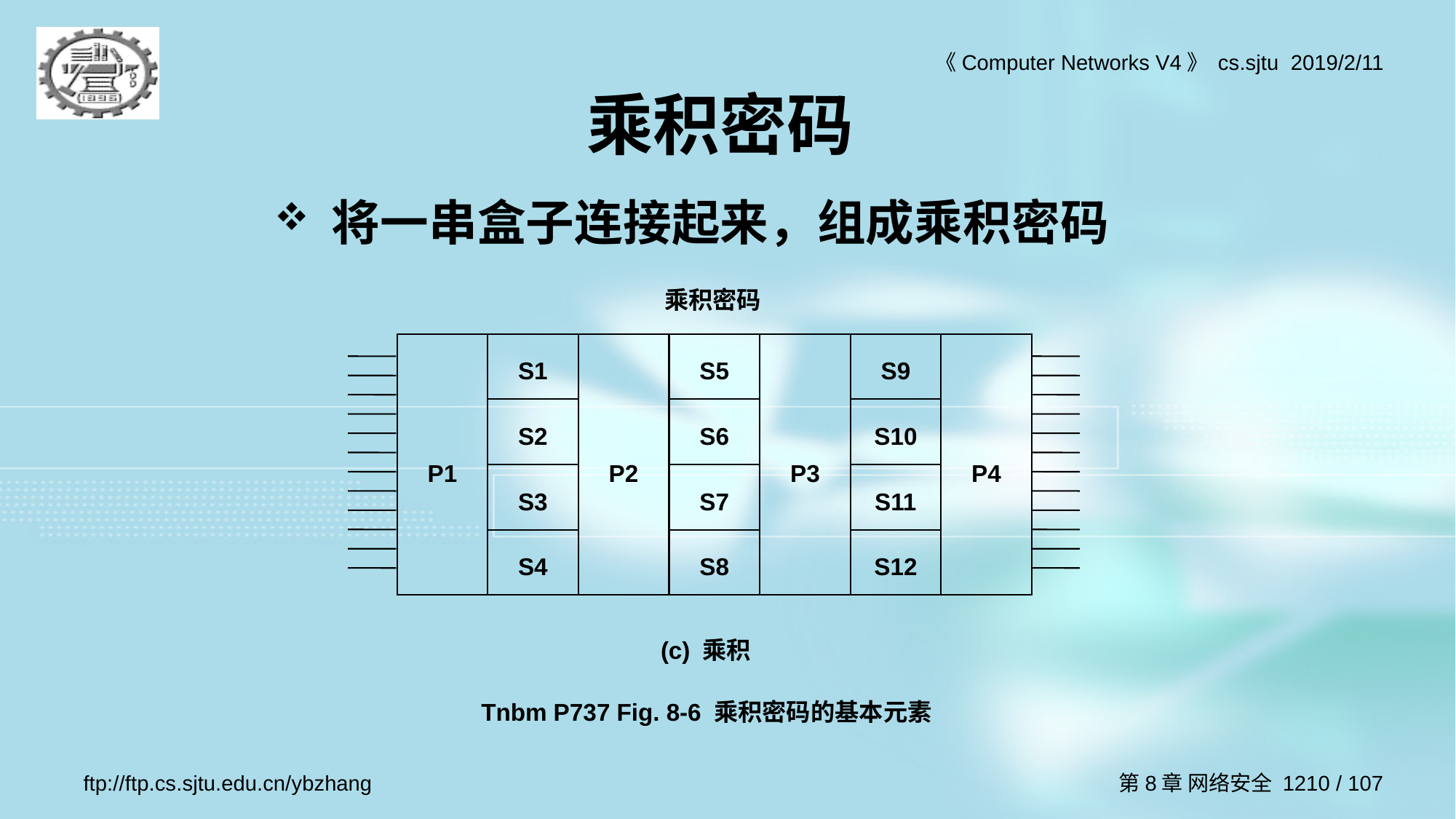

# 乘积密码
将一串盒子连接起来，组成乘积密码
乘积密码
P1
S1
P2
S5
P3
S9
P4

S2
S6
S10
S3
S7
S11
S4
S8
S12
(c) 乘积
Tnbm P737 Fig. 8-6 乘积密码的基本元素